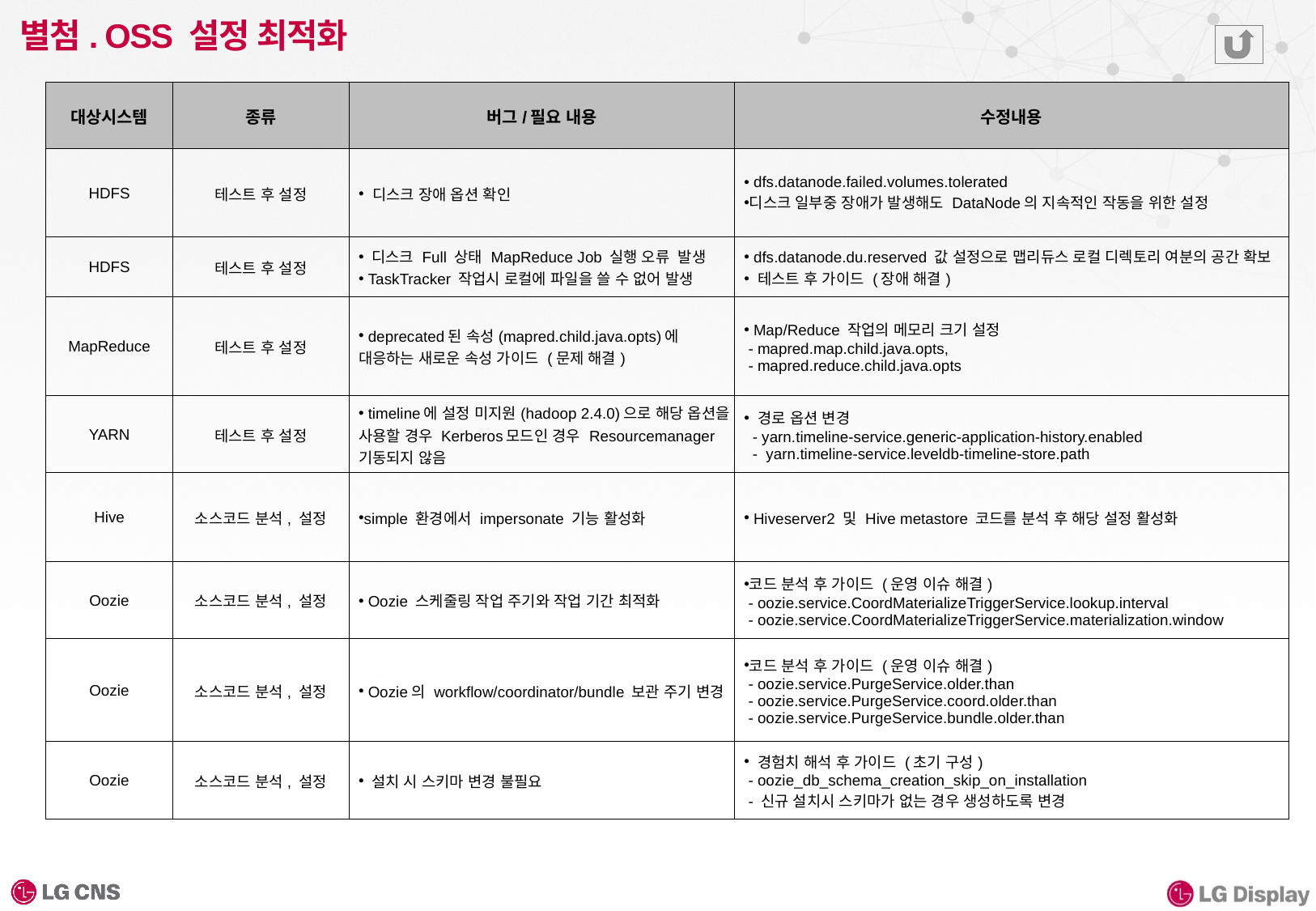

# 별첨. OSS 설정 최적화

| 대상시스템 | 종류 | 버그/필요 내용 | 수정내용 |
| --- | --- | --- | --- |
| HDFS | 테스트 후 설정 | 디스크 장애 옵션 확인 | dfs.datanode.failed.volumes.tolerated 디스크 일부중 장애가 발생해도 DataNode의 지속적인 작동을 위한 설정 |
| HDFS | 테스트 후 설정 | 디스크 Full 상태 MapReduce Job 실행 오류 발생 TaskTracker 작업시 로컬에 파일을 쓸 수 없어 발생 | dfs.datanode.du.reserved 값 설정으로 맵리듀스 로컬 디렉토리 여분의 공간 확보 테스트 후 가이드 (장애 해결) |
| MapReduce | 테스트 후 설정 | deprecated된 속성(mapred.child.java.opts)에 대응하는 새로운 속성 가이드 (문제 해결) | Map/Reduce 작업의 메모리 크기 설정 - mapred.map.child.java.opts, - mapred.reduce.child.java.opts |
| YARN | 테스트 후 설정 | timeline에 설정 미지원(hadoop 2.4.0)으로 해당 옵션을 사용할 경우 Kerberos모드인 경우 Resourcemanager 기동되지 않음 | 경로 옵션 변경 - yarn.timeline-service.generic-application-history.enabled - yarn.timeline-service.leveldb-timeline-store.path |
| Hive | 소스코드 분석, 설정 | simple 환경에서 impersonate 기능 활성화 | Hiveserver2 및 Hive metastore 코드를 분석 후 해당 설정 활성화 |
| Oozie | 소스코드 분석, 설정 | Oozie 스케줄링 작업 주기와 작업 기간 최적화 | 코드 분석 후 가이드 (운영 이슈 해결) - oozie.service.CoordMaterializeTriggerService.lookup.interval - oozie.service.CoordMaterializeTriggerService.materialization.window |
| Oozie | 소스코드 분석, 설정 | Oozie의 workflow/coordinator/bundle 보관 주기 변경 | 코드 분석 후 가이드 (운영 이슈 해결) - oozie.service.PurgeService.older.than - oozie.service.PurgeService.coord.older.than - oozie.service.PurgeService.bundle.older.than |
| Oozie | 소스코드 분석, 설정 | 설치 시 스키마 변경 불필요 | 경험치 해석 후 가이드 (초기 구성) - oozie\_db\_schema\_creation\_skip\_on\_installation - 신규 설치시 스키마가 없는 경우 생성하도록 변경 |